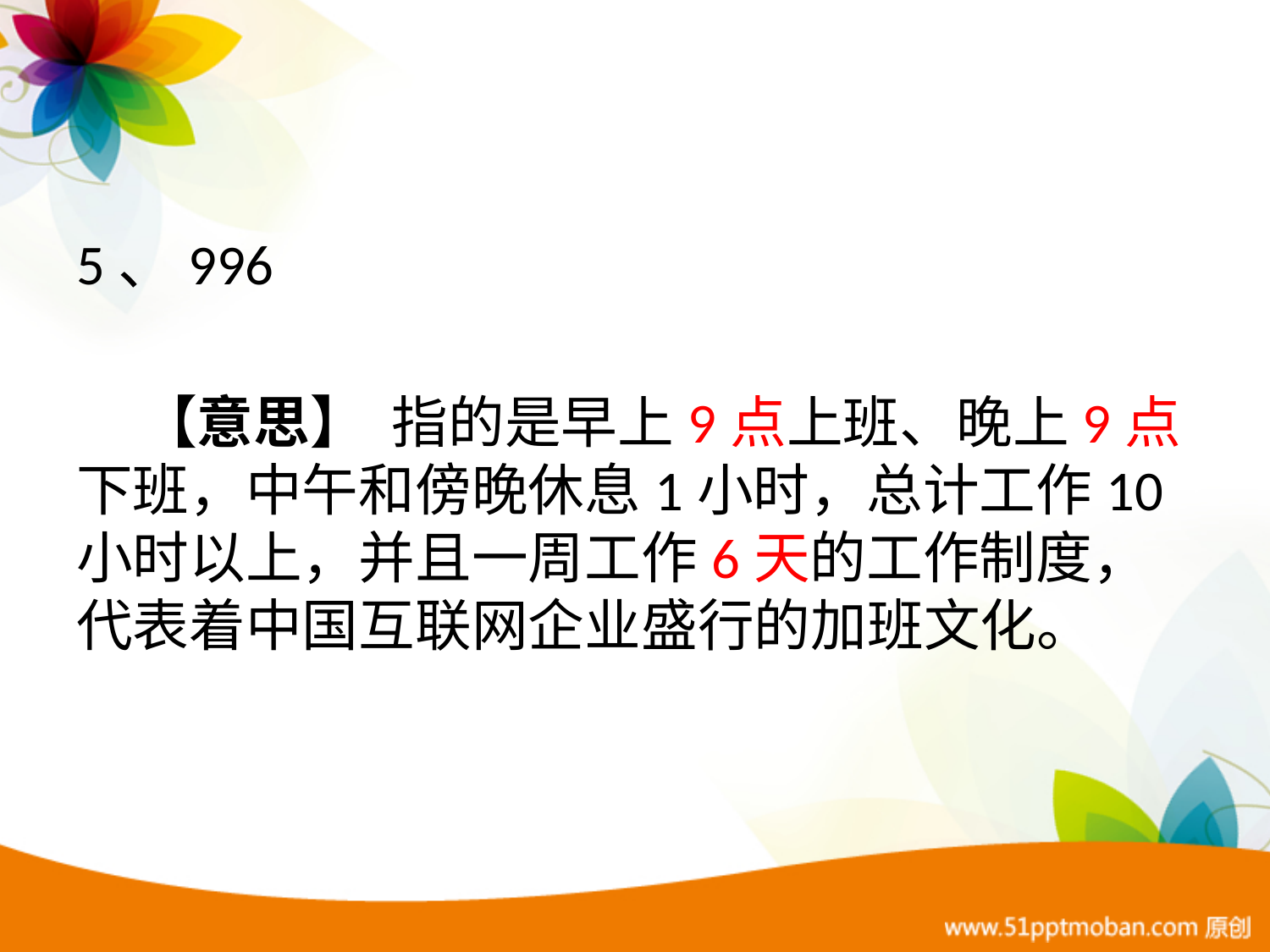

5、996

    【意思】  指的是早上9点上班、晚上9点下班，中午和傍晚休息1小时，总计工作10小时以上，并且一周工作6天的工作制度，代表着中国互联网企业盛行的加班文化。